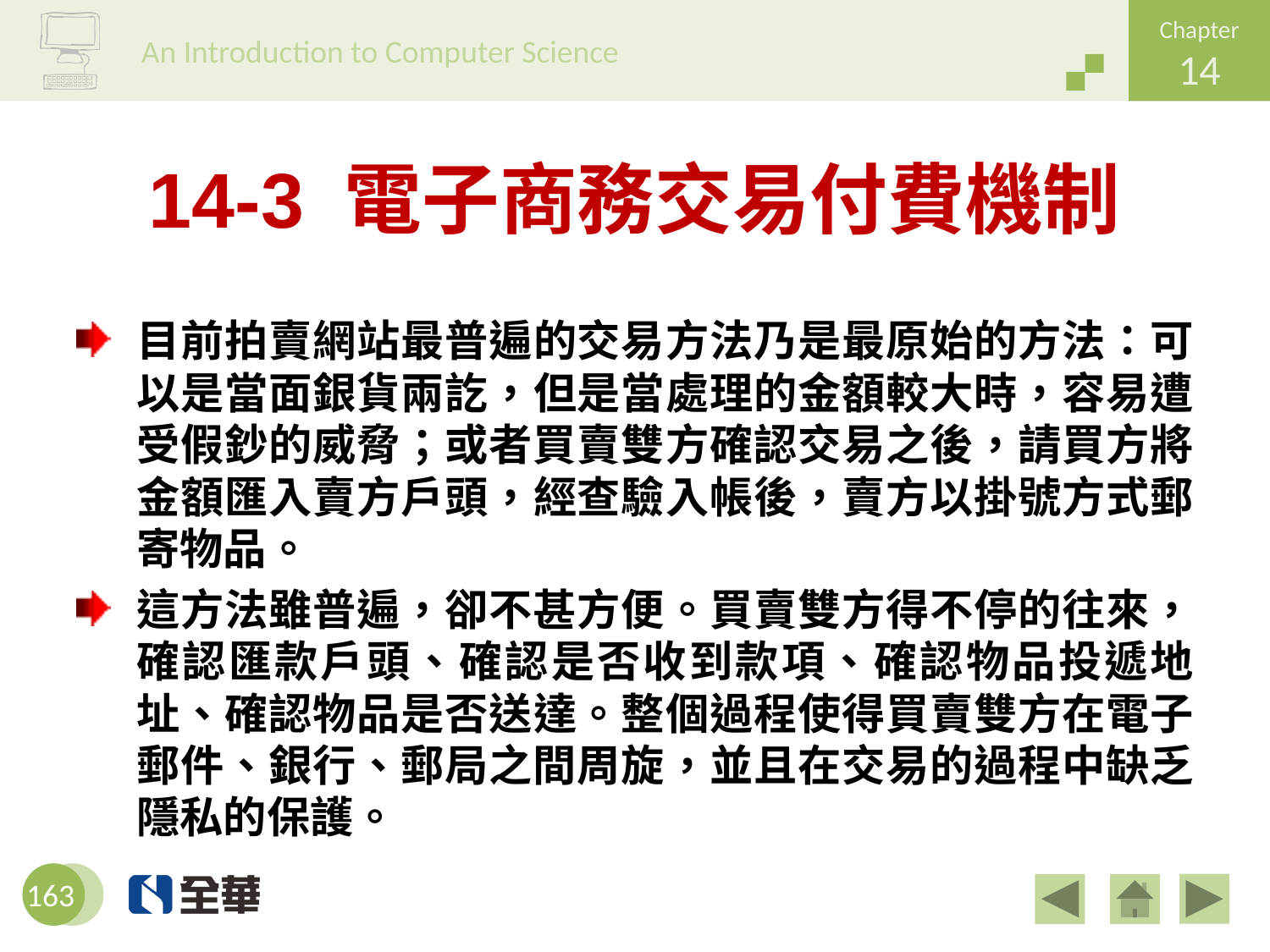

# 14-3 電子商務交易付費機制
目前拍賣網站最普遍的交易方法乃是最原始的方法：可以是當面銀貨兩訖，但是當處理的金額較大時，容易遭受假鈔的威脅；或者買賣雙方確認交易之後，請買方將金額匯入賣方戶頭，經查驗入帳後，賣方以掛號方式郵寄物品。
這方法雖普遍，卻不甚方便。買賣雙方得不停的往來，確認匯款戶頭、確認是否收到款項、確認物品投遞地址、確認物品是否送達。整個過程使得買賣雙方在電子郵件、銀行、郵局之間周旋，並且在交易的過程中缺乏隱私的保護。